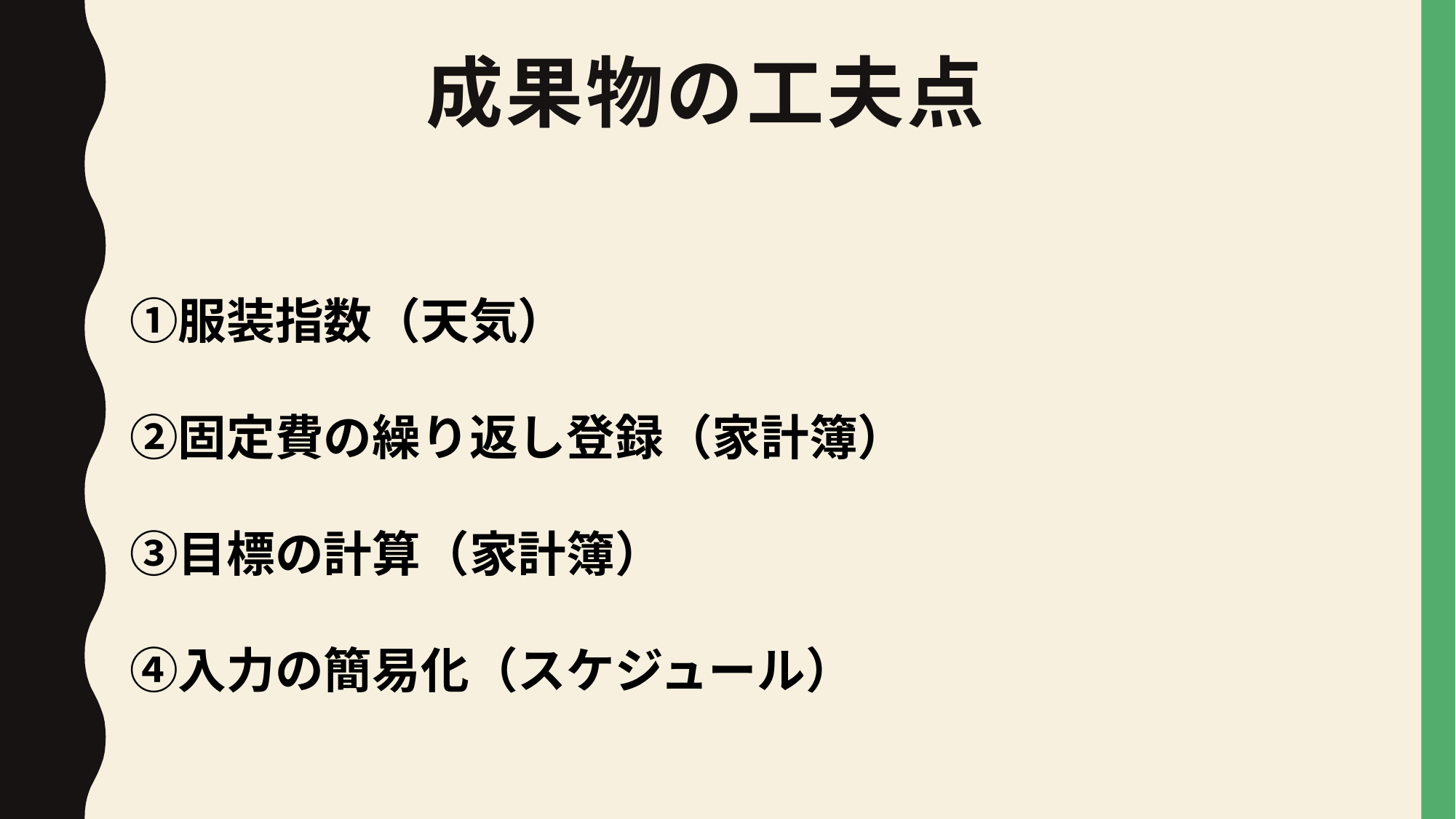

# 成果物の工夫点
服装指数（天気）
固定費の繰り返し登録（家計簿）
目標の計算（家計簿）
入力の簡易化（スケジュール）